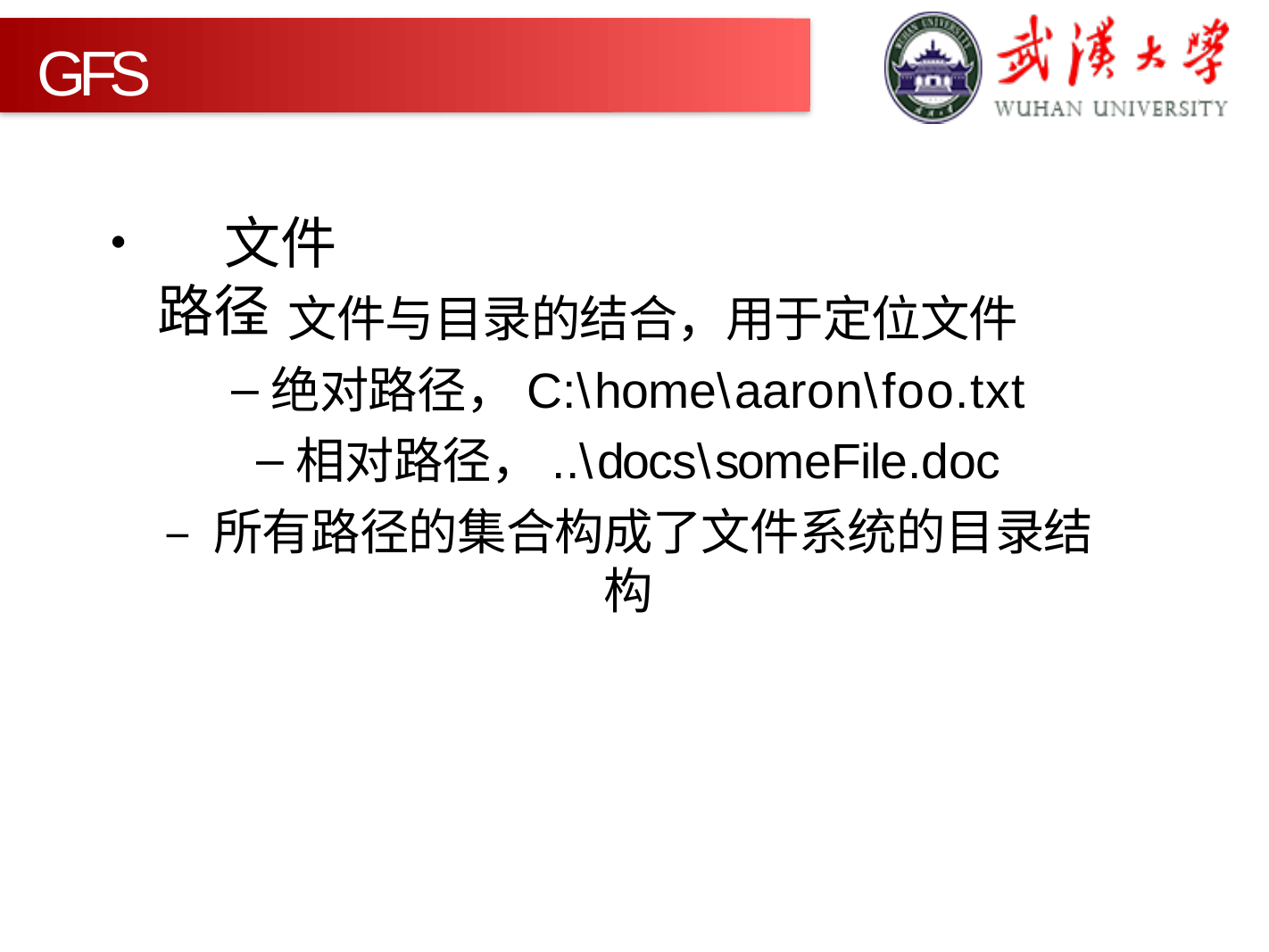

GFS
•	文件路径
– 文件与目录的结合，用于定位文件

绝对路径，C:\home\aaron\foo.txt

相对路径，..\docs\someFile.doc

– 所有路径的集合构成了文件系统的目录结构